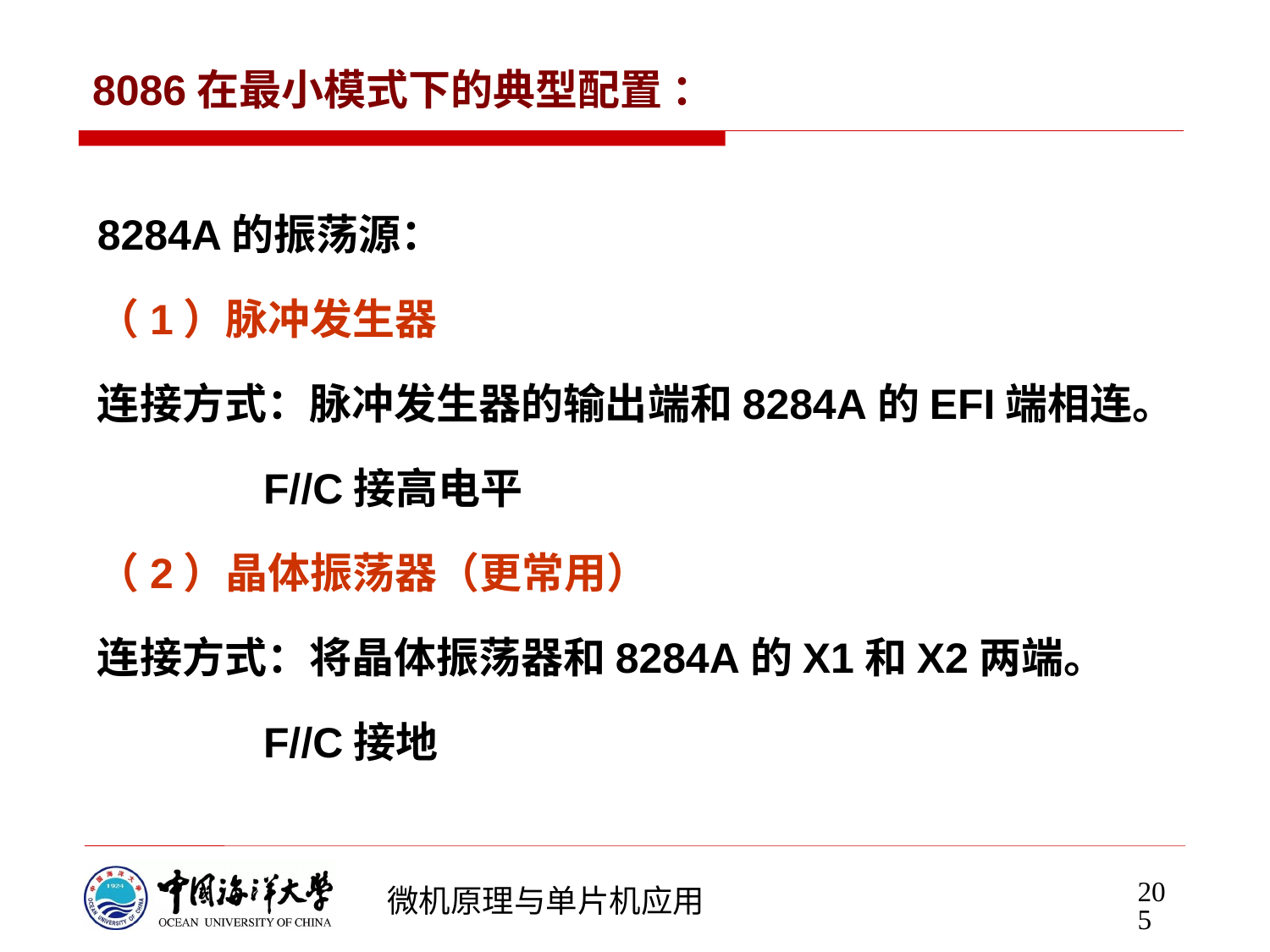

# 8086在最小模式下的典型配置 ：
8284A的振荡源：
（1）脉冲发生器
连接方式：脉冲发生器的输出端和8284A的EFI端相连。
              F//C接高电平
（2）晶体振荡器（更常用）
连接方式：将晶体振荡器和8284A的X1和X2两端。
              F//C接地
205